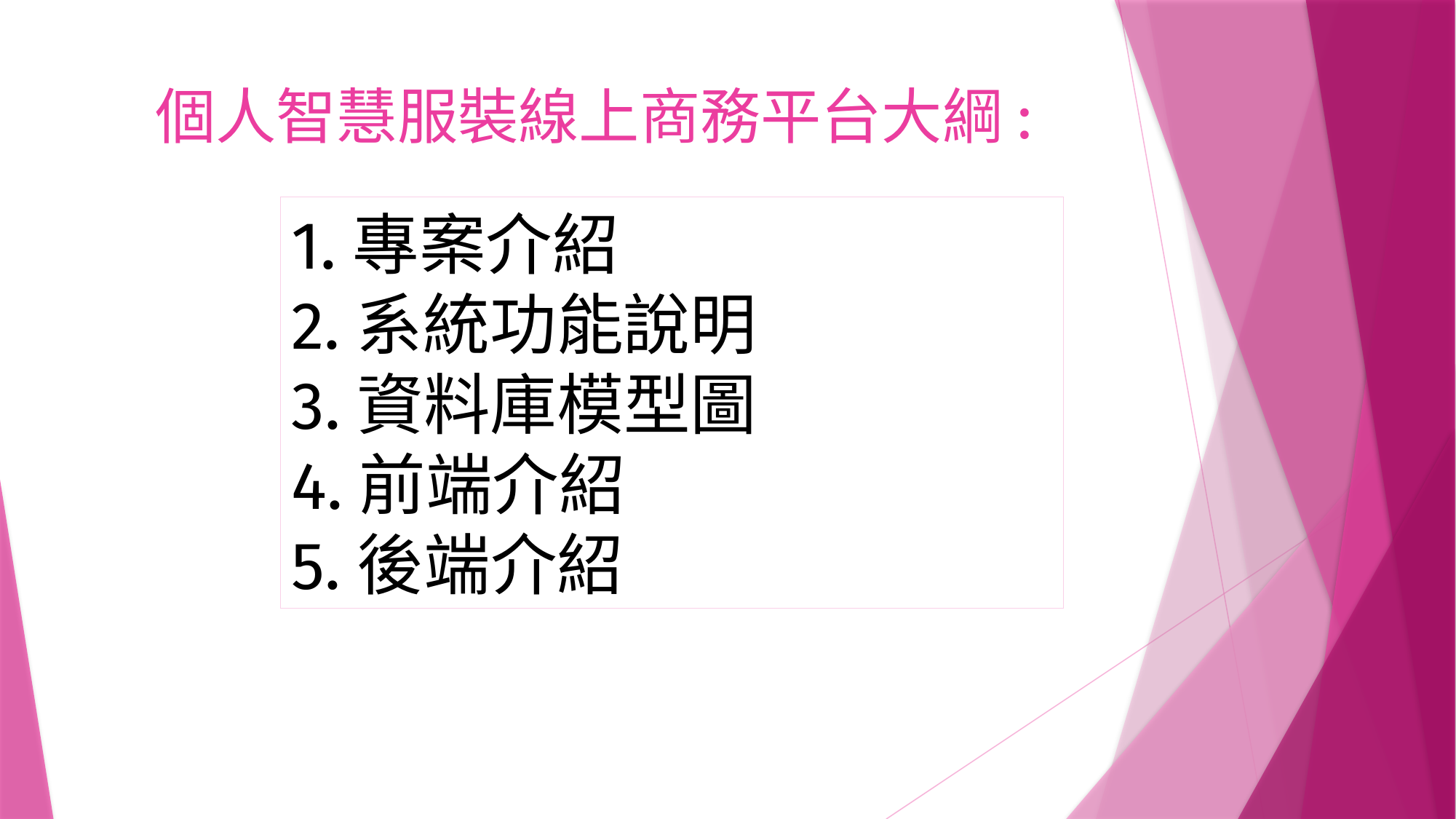

# 個人智慧服裝線上商務平台大綱:
1.專案介紹
2.系統功能說明
3.資料庫模型圖
4.前端介紹
5.後端介紹